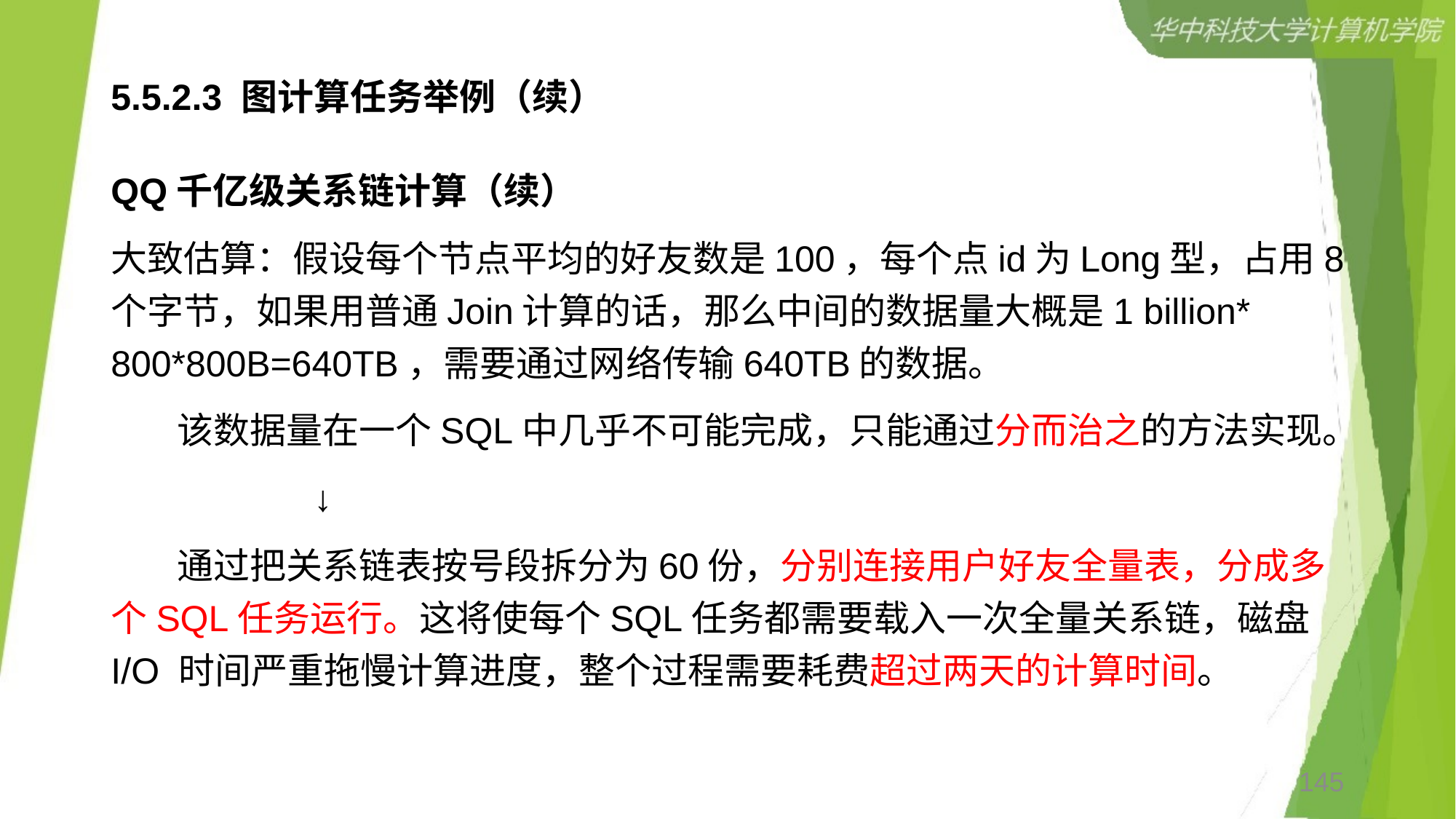

# 5.5.2.3 图计算任务举例（续）
QQ千亿级关系链计算（续）
大致估算：假设每个节点平均的好友数是100，每个点id为Long型，占用8个字节，如果用普通Join计算的话，那么中间的数据量大概是1 billion* 800*800B=640TB，需要通过网络传输640TB的数据。
       该数据量在一个SQL中几乎不可能完成，只能通过分而治之的方法实现。
                    ↓
       通过把关系链表按号段拆分为60份，分别连接用户好友全量表，分成多个SQL任务运行。这将使每个SQL任务都需要载入一次全量关系链，磁盘 I/O 时间严重拖慢计算进度，整个过程需要耗费超过两天的计算时间。
145